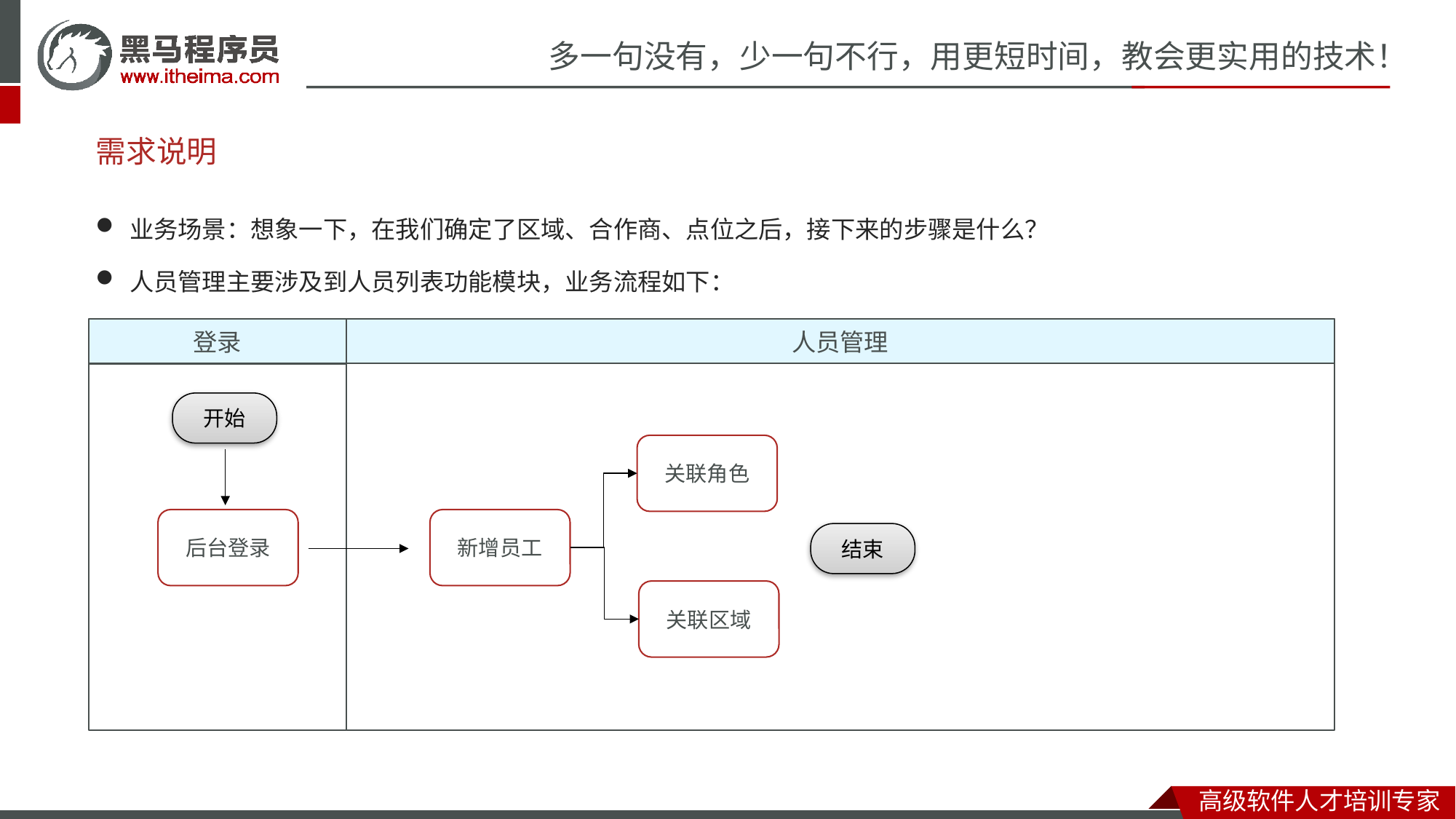

# 需求说明
业务场景：想象一下，在我们确定了区域、合作商、点位之后，接下来的步骤是什么？
人员管理主要涉及到人员列表功能模块，业务流程如下：

登录

人员管理

开始
关联角色
后台登录
新增员工
结束
关联区域